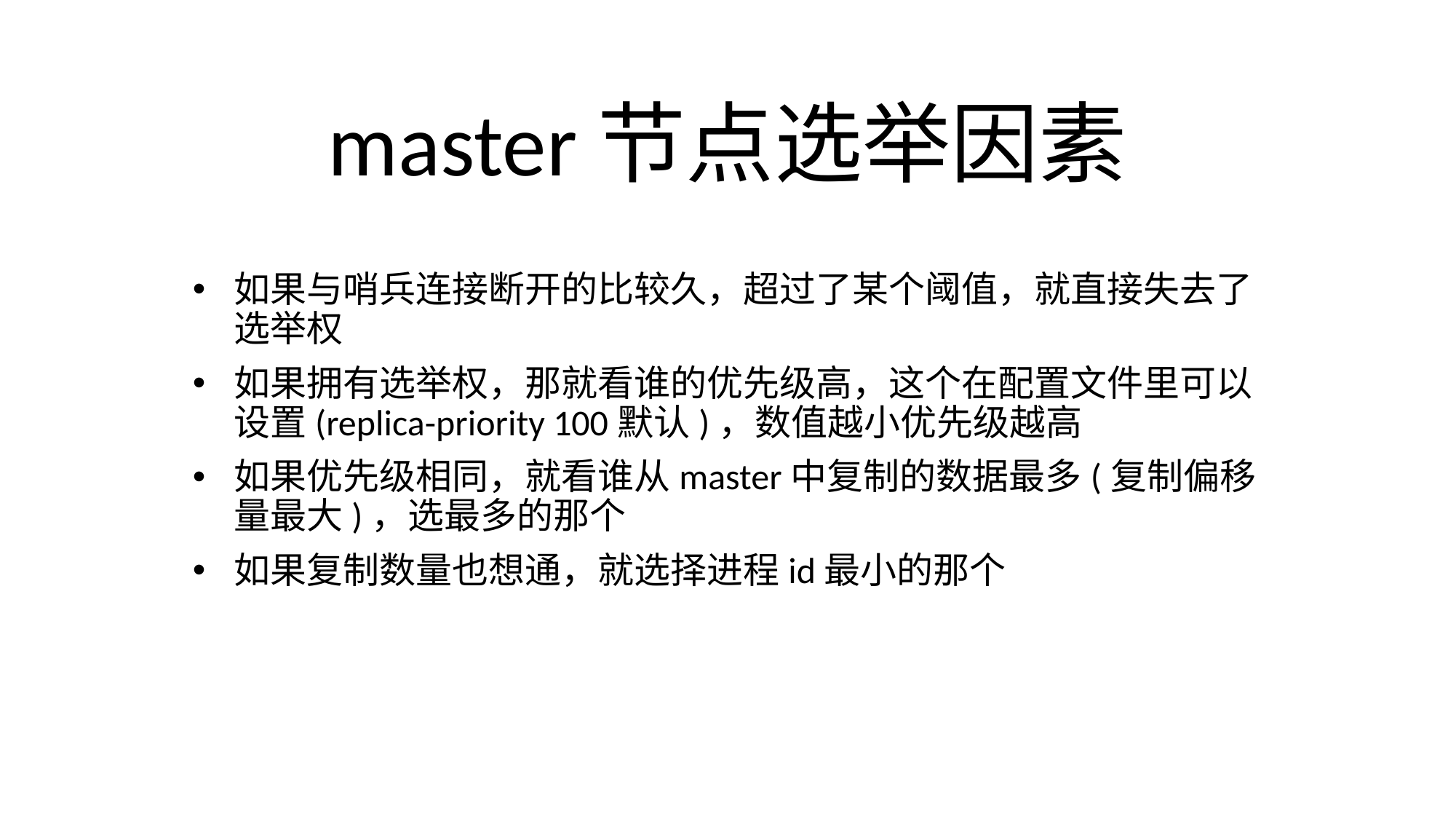

# master节点选举因素
如果与哨兵连接断开的比较久，超过了某个阈值，就直接失去了选举权
如果拥有选举权，那就看谁的优先级高，这个在配置文件里可以设置(replica-priority 100默认)，数值越小优先级越高
如果优先级相同，就看谁从master中复制的数据最多(复制偏移量最大)，选最多的那个
如果复制数量也想通，就选择进程id最小的那个